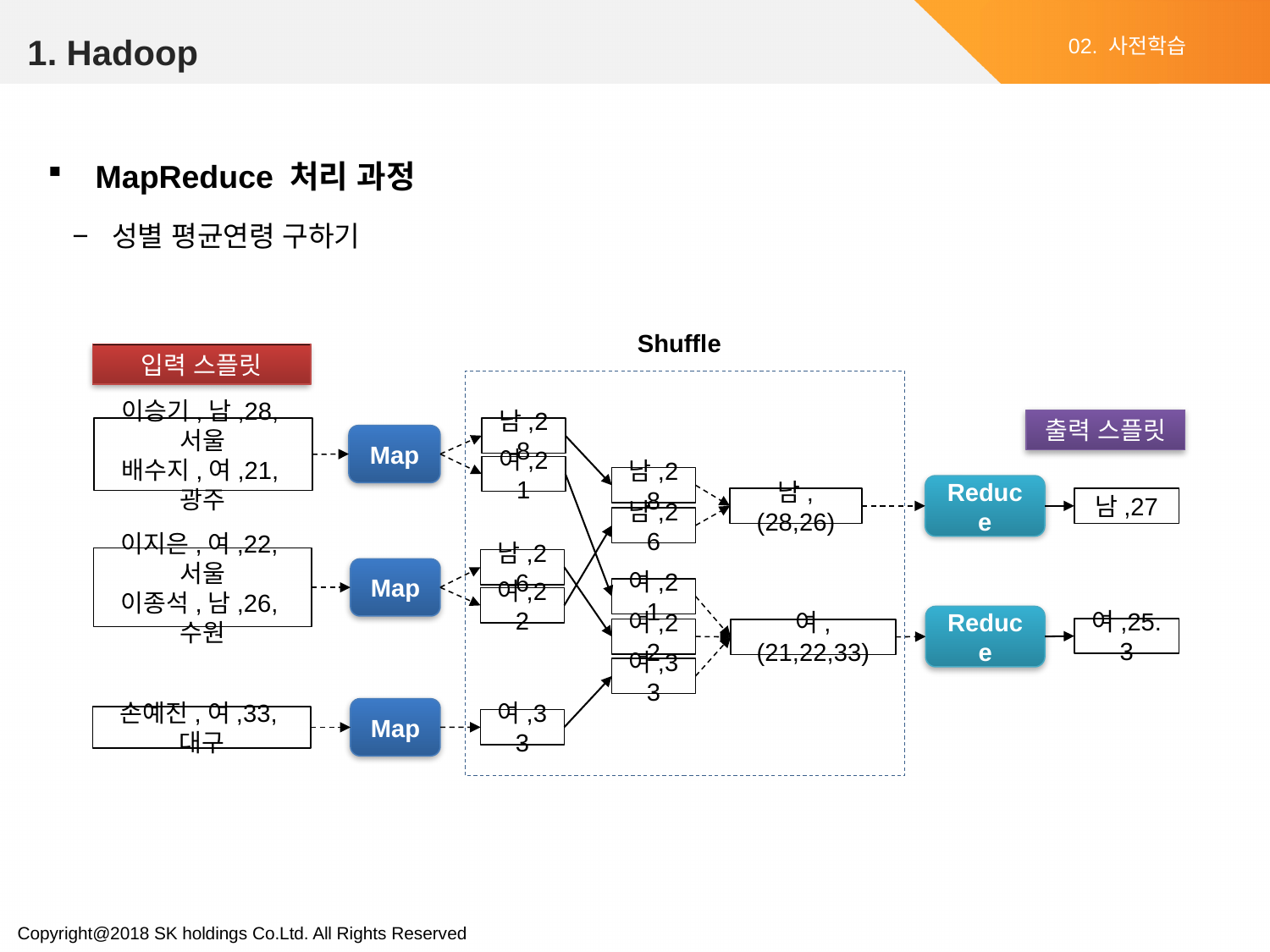

1. Hadoop
02. 사전학습
MapReduce 처리 과정
성별 평균연령 구하기

Shuffle
입력 스플릿

출력 스플릿
이승기,남,28,서울
배수지,여,21,광주
남,28
Map
여,21
남,28
Reduce
남,(28,26)
남,27
남,26
이지은,여,22,서울
이종석,남,26,수원
남,26
Map
여,21
여,22
Reduce
여,25.3
여,22
여,(21,22,33)
여,33
Map
손예진,여,33,대구
여,33